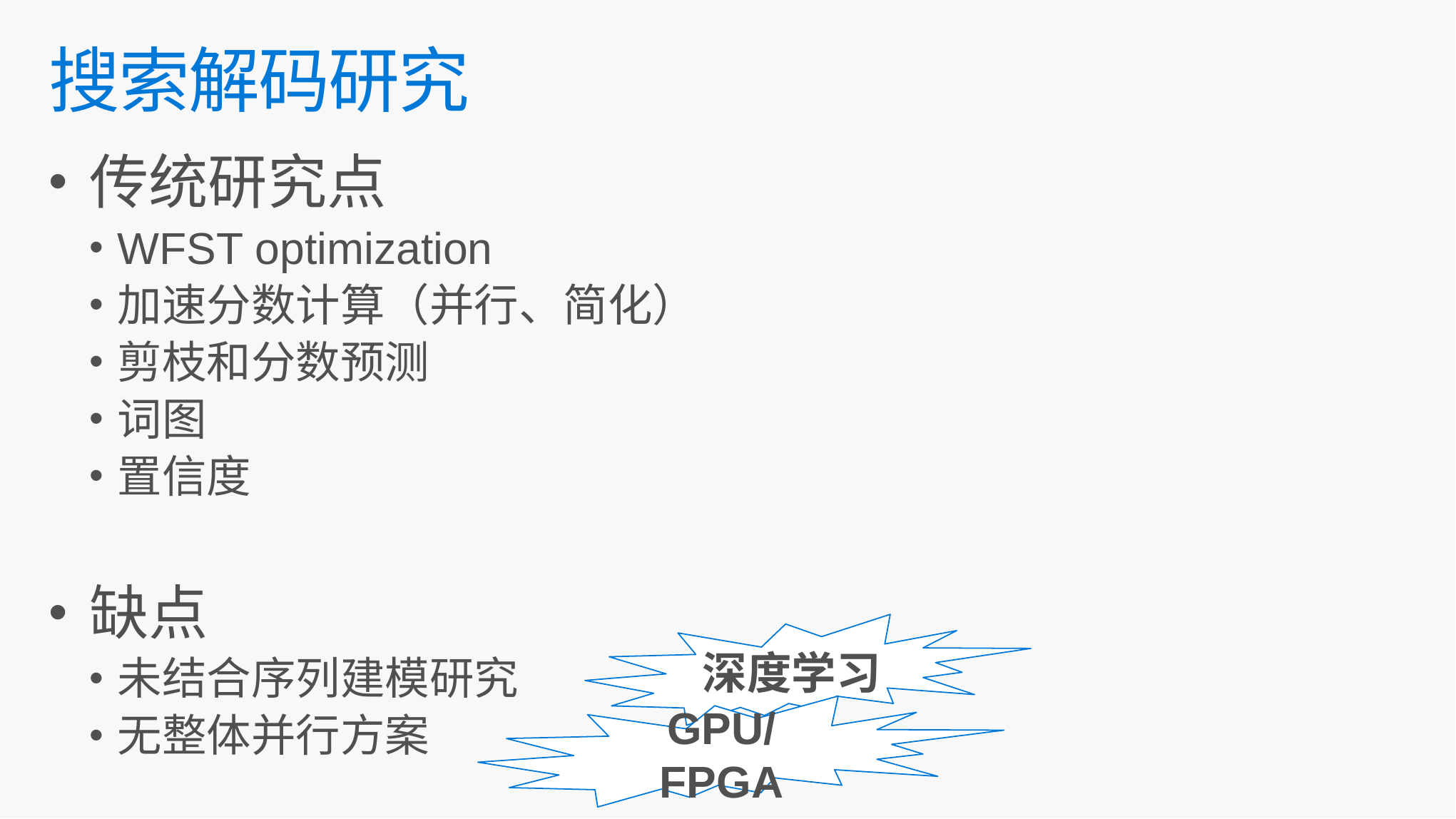

# 搜索解码研究
传统研究点
WFST optimization
加速分数计算（并行、简化）
剪枝和分数预测
词图
置信度

缺点
未结合序列建模研究
无整体并行方案
深度学习
GPU/FPGA